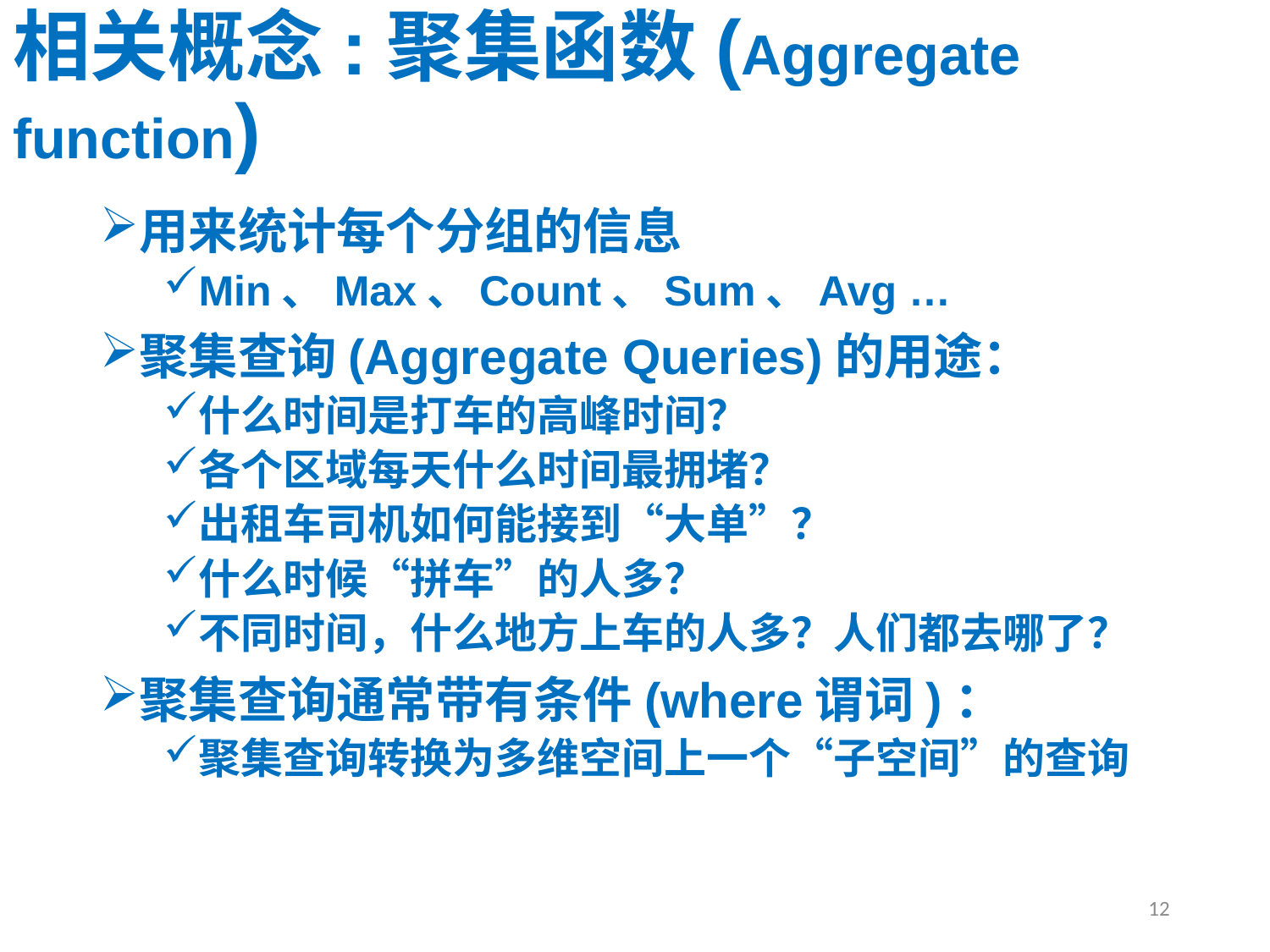

# 相关概念:聚集函数(Aggregate function)
用来统计每个分组的信息
Min、Max、Count、Sum、Avg …
聚集查询(Aggregate Queries)的用途：
什么时间是打车的高峰时间？
各个区域每天什么时间最拥堵？
出租车司机如何能接到“大单”？
什么时候“拼车”的人多？
不同时间，什么地方上车的人多？人们都去哪了？
聚集查询通常带有条件(where谓词)：
聚集查询转换为多维空间上一个“子空间”的查询
12